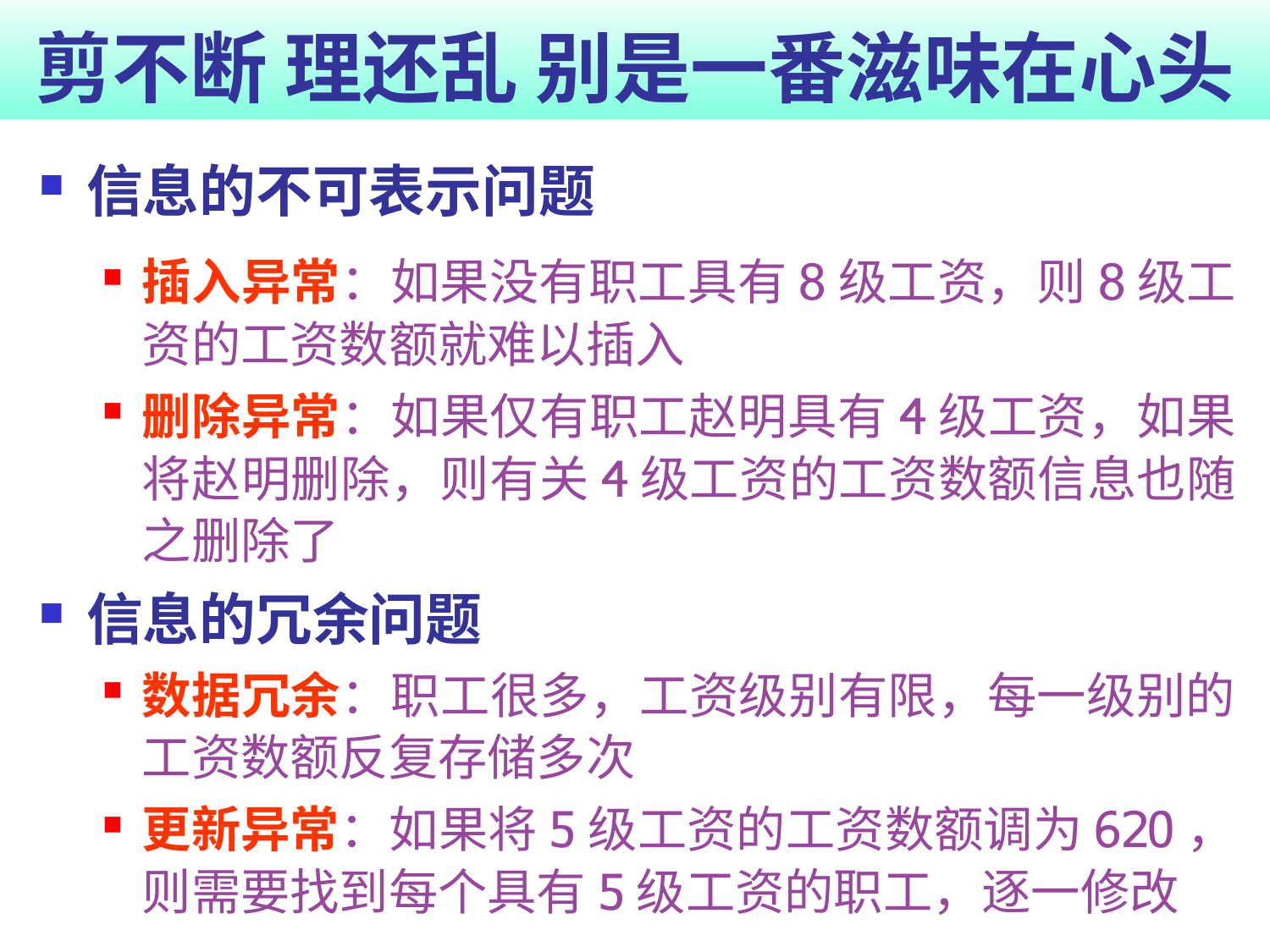

# 剪不断 理还乱 别是一番滋味在心头
信息的不可表示问题
插入异常：如果没有职工具有8级工资，则8级工资的工资数额就难以插入
删除异常：如果仅有职工赵明具有4级工资，如果将赵明删除，则有关4级工资的工资数额信息也随之删除了
信息的冗余问题
数据冗余：职工很多，工资级别有限，每一级别的工资数额反复存储多次
更新异常：如果将5级工资的工资数额调为620，则需要找到每个具有5级工资的职工，逐一修改